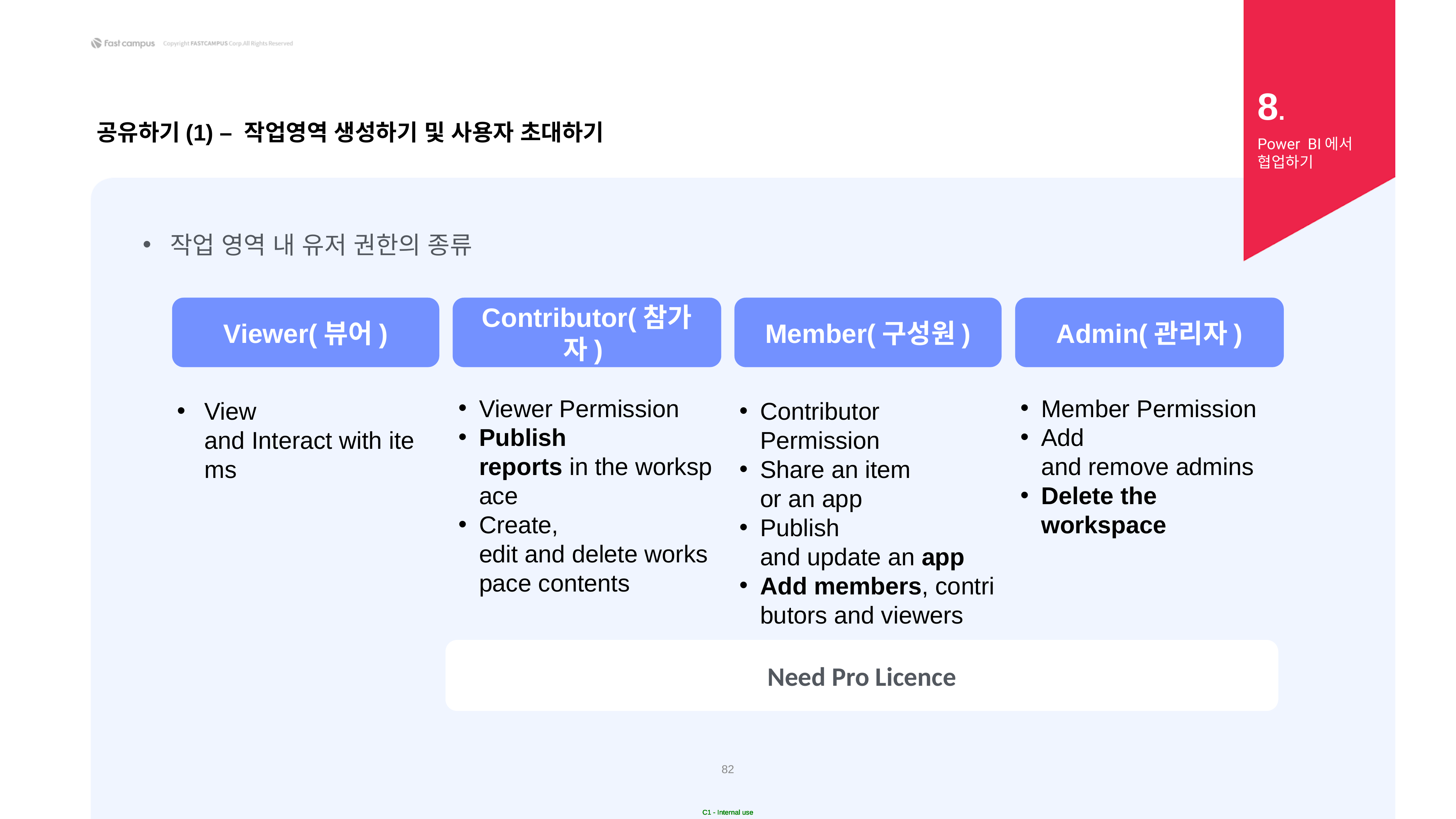

8.
공유하기(1) – 작업영역 생성하기 및 사용자 초대하기
Power  BI에서 협업하기
작업 영역 내 유저 권한의 종류
Viewer(뷰어)
Contributor(참가자)
Member(구성원)
Admin(관리자)
Viewer Permission
Publish reports in the workspace
Create, edit and delete workspace contents
Member Permission
Add and remove admins
Delete the workspace
View and Interact with items​​
Contributor Permission
Share an item or an app
Publish and update an app
Add members, contributors and viewers
Need Pro Licence
82